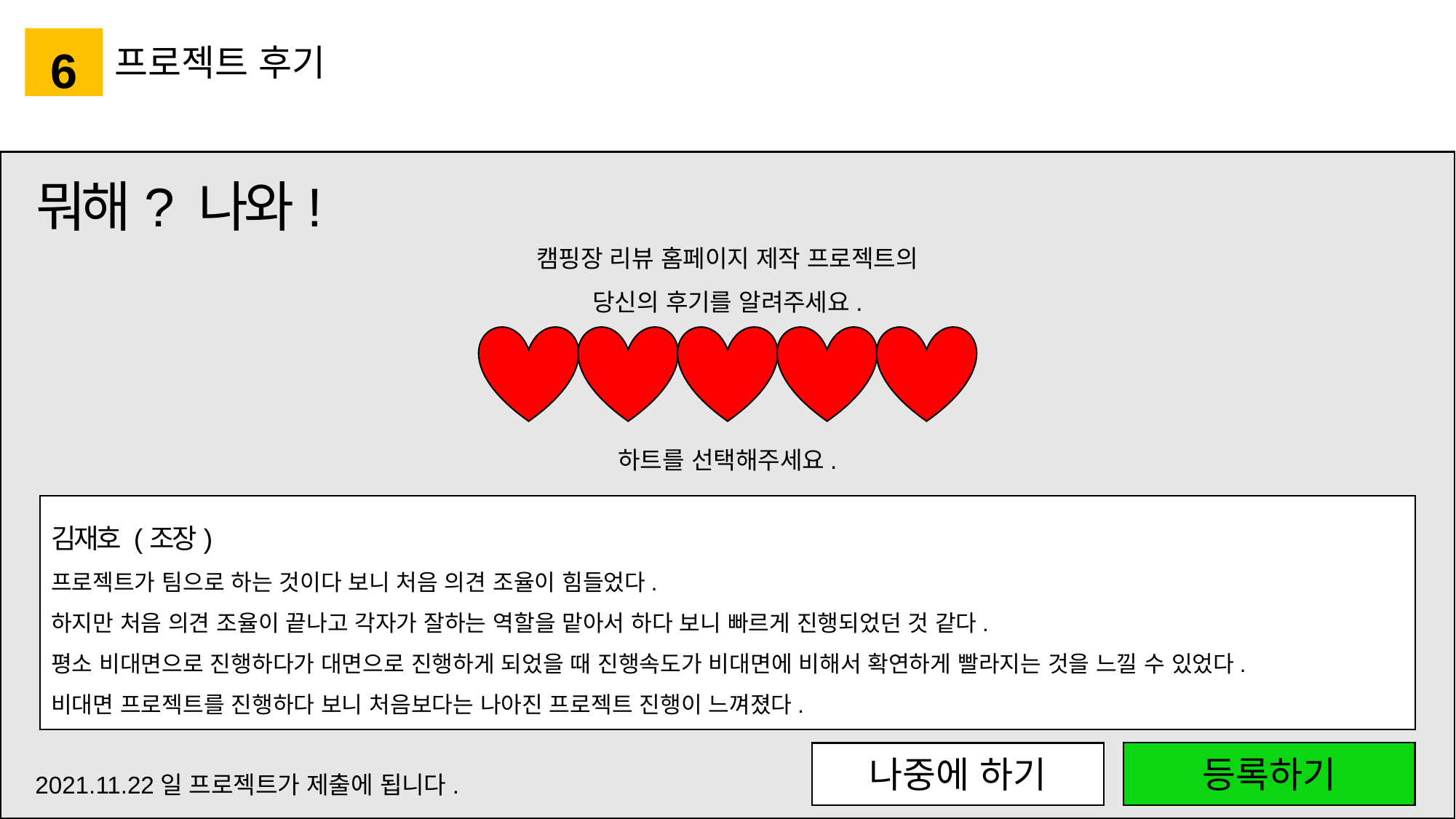

6
프로젝트 후기

뭐해? 나와!
캠핑장 리뷰 홈페이지 제작 프로젝트의
당신의 후기를 알려주세요.

하트를 선택해주세요.

김재호 (조장)
프로젝트가 팀으로 하는 것이다 보니 처음 의견 조율이 힘들었다.
하지만 처음 의견 조율이 끝나고 각자가 잘하는 역할을 맡아서 하다 보니 빠르게 진행되었던 것 같다.
평소 비대면으로 진행하다가 대면으로 진행하게 되었을 때 진행속도가 비대면에 비해서 확연하게 빨라지는 것을 느낄 수 있었다.
비대면 프로젝트를 진행하다 보니 처음보다는 나아진 프로젝트 진행이 느껴졌다.

등록하기

나중에 하기
2021.11.22일 프로젝트가 제출에 됩니다.